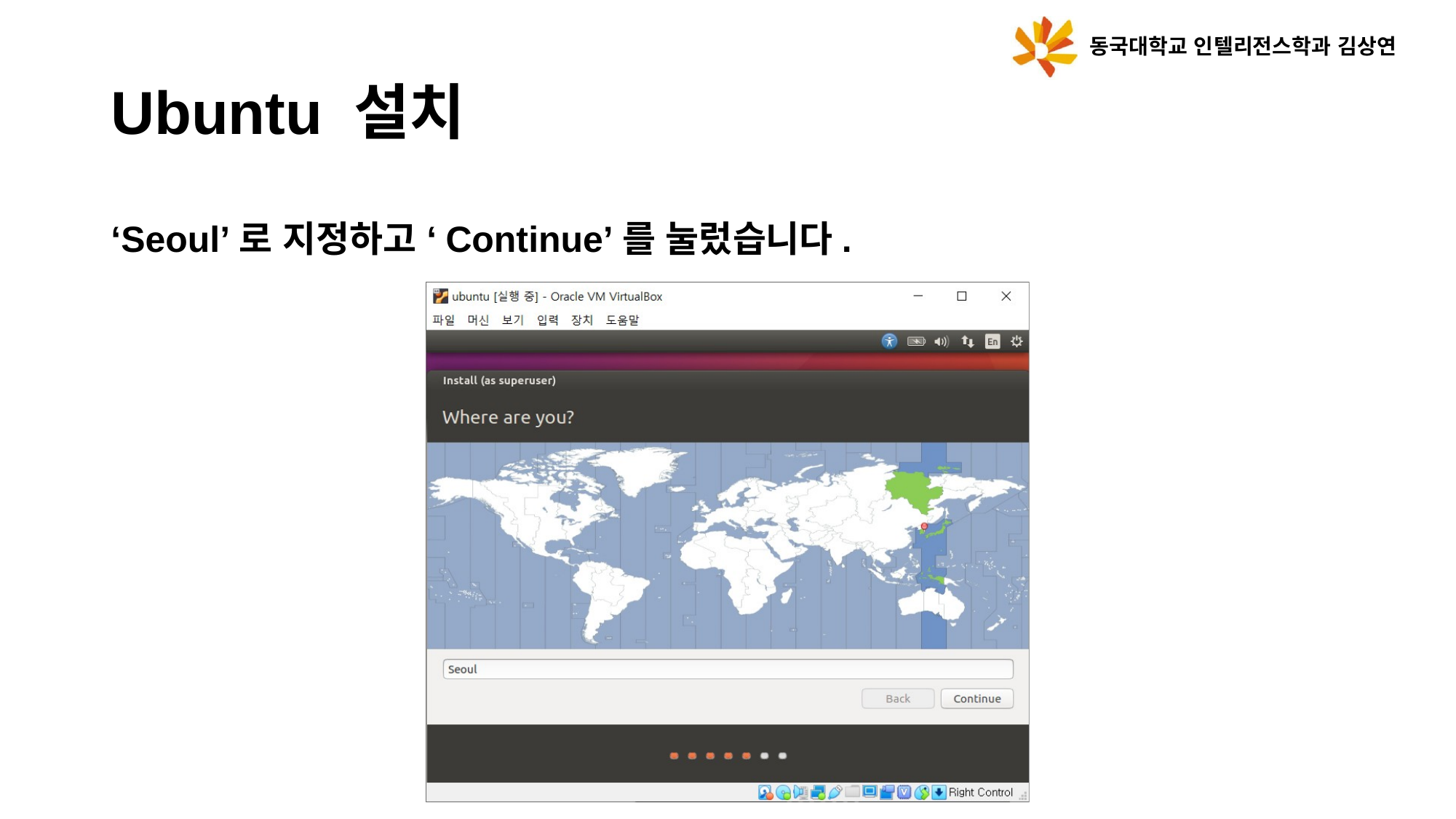

동국대학교 인텔리전스학과 김상연
Ubuntu 설치
‘Seoul’로 지정하고 ‘Continue’를 눌렀습니다.